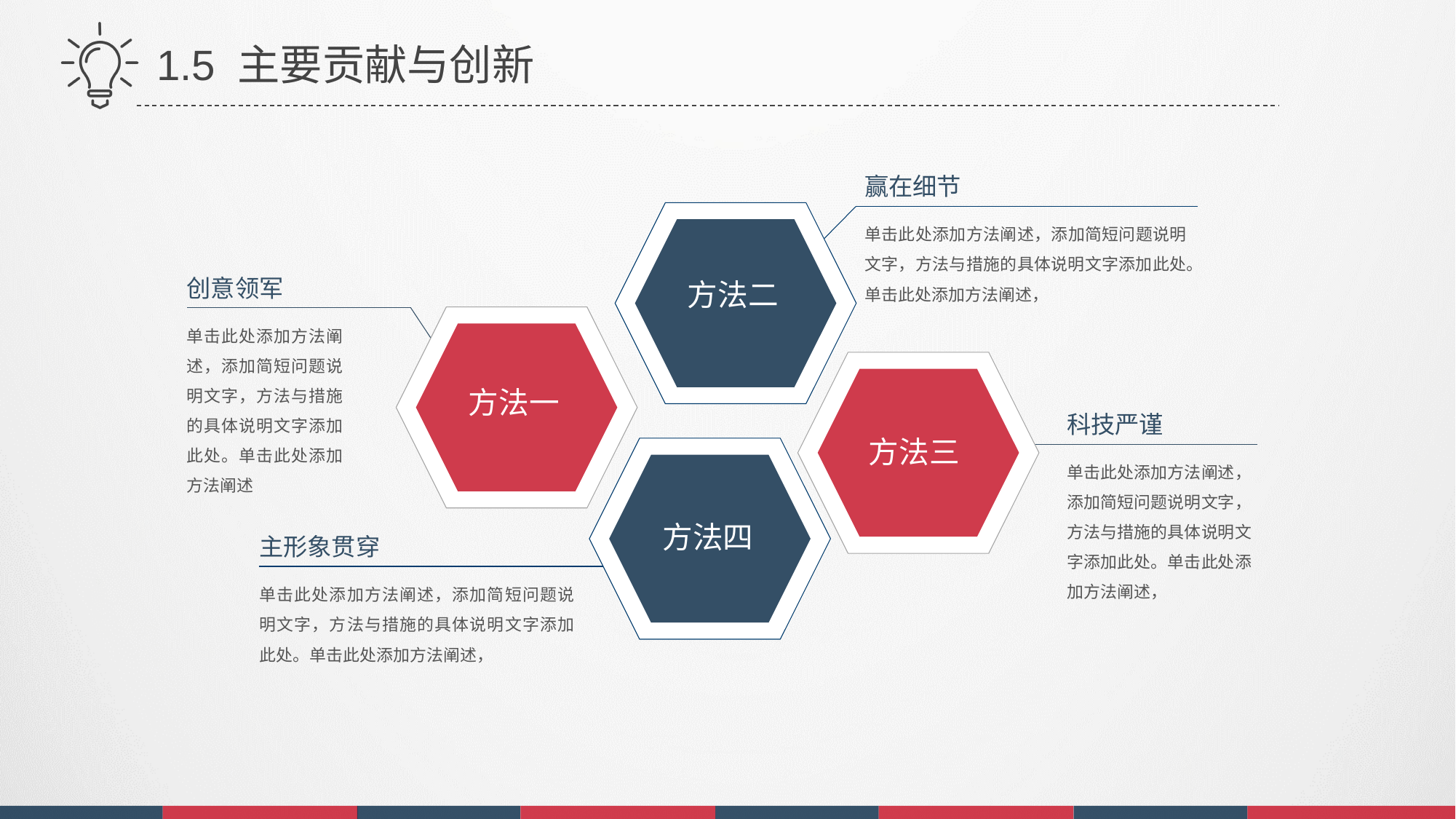

1.5 主要贡献与创新
赢在细节

方法二
单击此处添加方法阐述，添加简短问题说明文字，方法与措施的具体说明文字添加此处。单击此处添加方法阐述，
创意领军

方法一
单击此处添加方法阐述，添加简短问题说明文字，方法与措施的具体说明文字添加此处。单击此处添加方法阐述

方法三
科技严谨

方法四
单击此处添加方法阐述，添加简短问题说明文字，方法与措施的具体说明文字添加此处。单击此处添加方法阐述，
主形象贯穿
单击此处添加方法阐述，添加简短问题说明文字，方法与措施的具体说明文字添加此处。单击此处添加方法阐述，